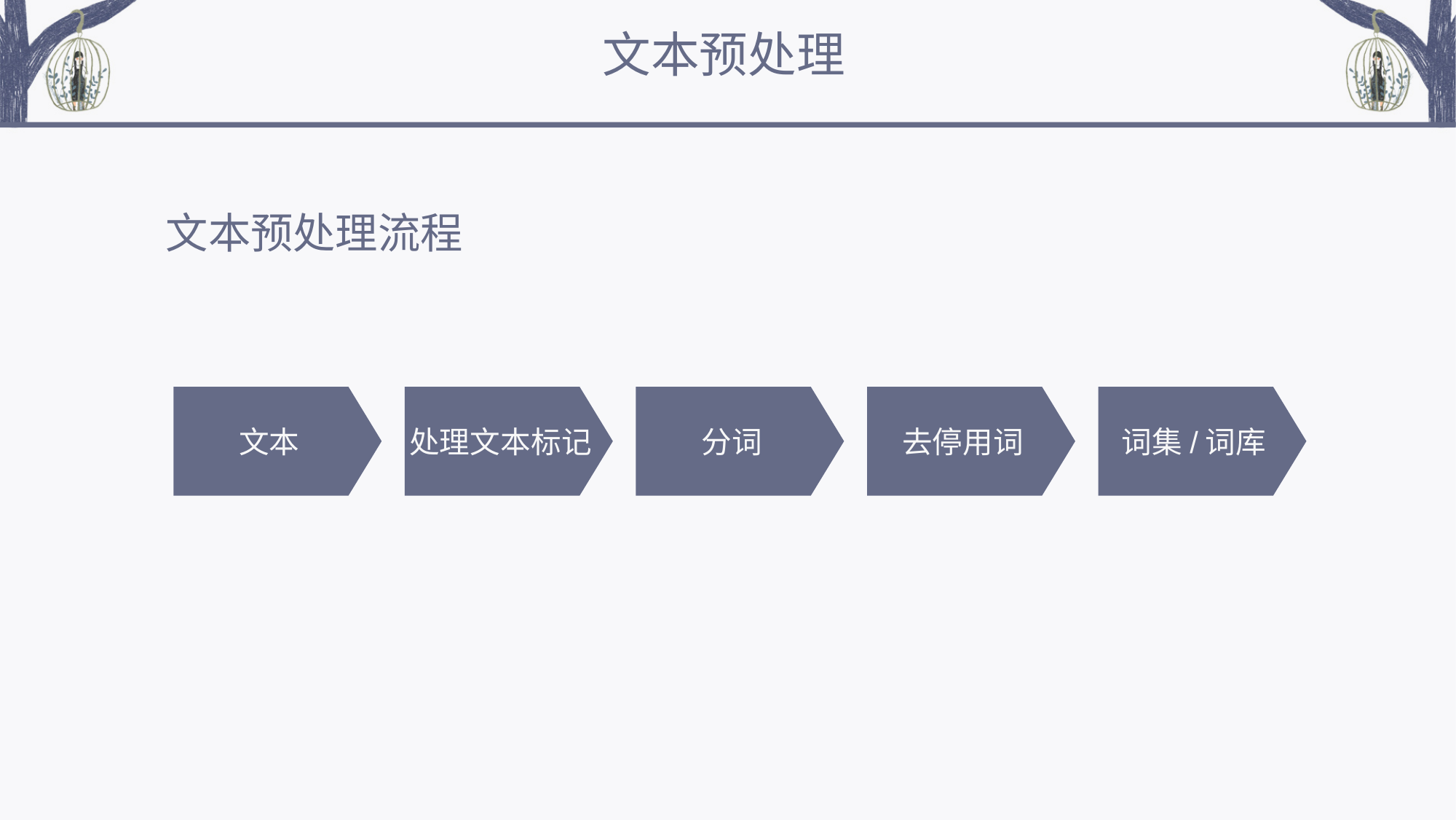

文本预处理

文本预处理流程
文本
处理文本标记
分词
去停用词
词集/词库